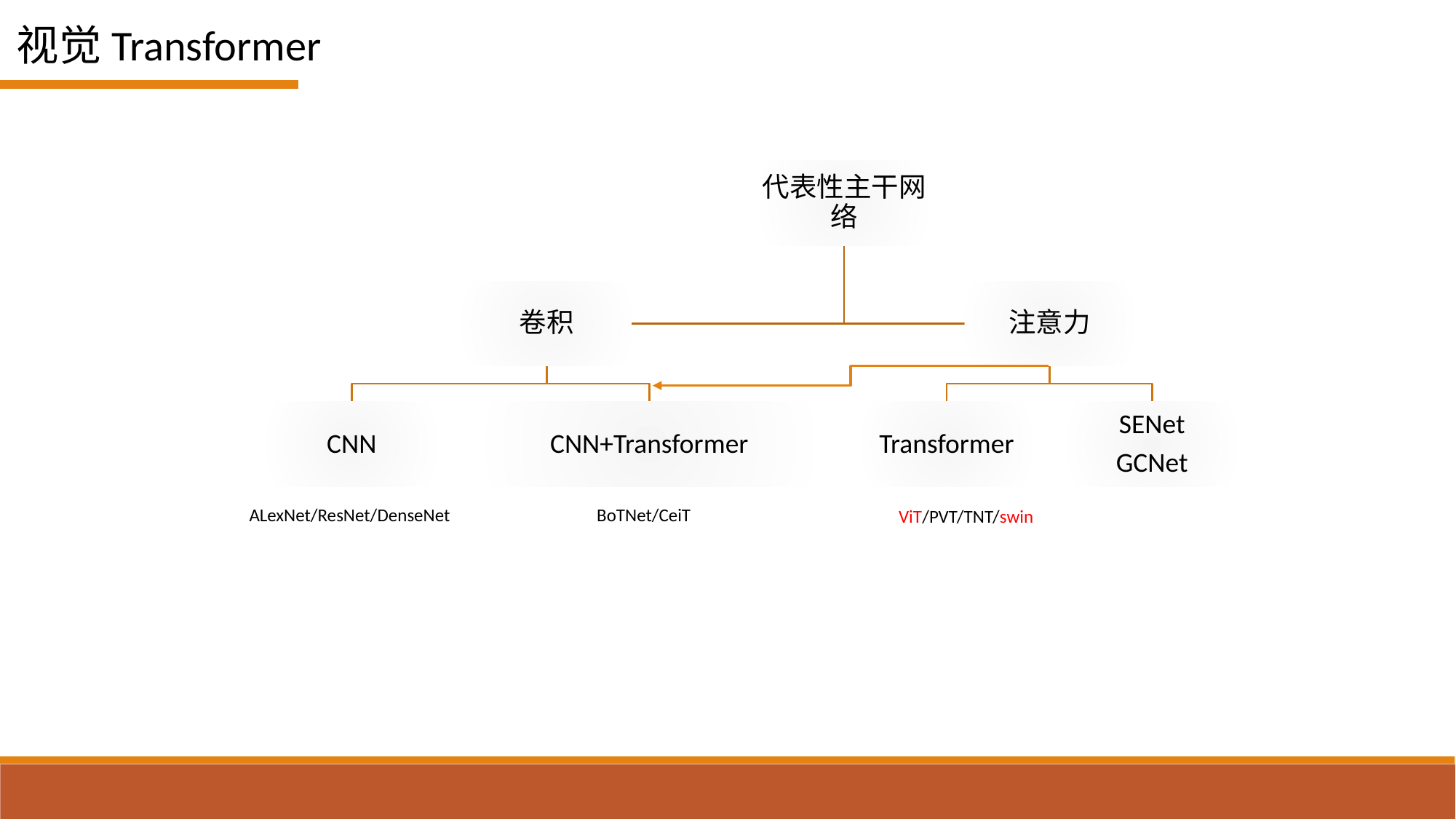

代表性主干网络
卷积
CNN
CNN+Transformer
注意力
Transformer
SENet
GCNet
视觉Transformer
BoTNet/CeiT
ALexNet/ResNet/DenseNet
ViT/PVT/TNT/swin